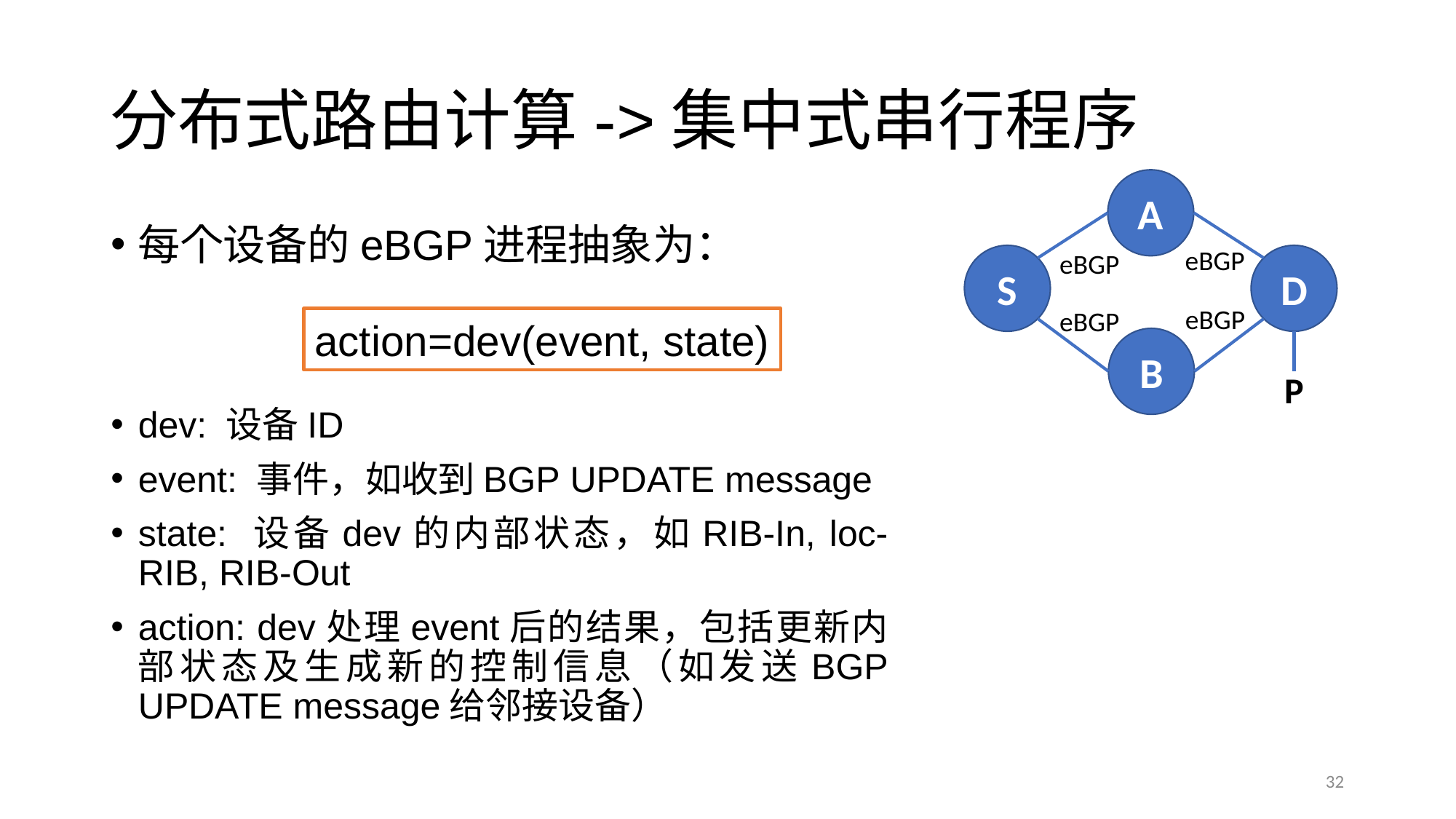

# 分布式路由计算->集中式串行程序
A
S
D
B
P
每个设备的eBGP进程抽象为：

dev: 设备ID
event: 事件，如收到BGP UPDATE message
state: 设备dev的内部状态，如RIB-In, loc-RIB, RIB-Out
action: dev处理event后的结果，包括更新内部状态及生成新的控制信息（如发送BGP UPDATE message给邻接设备）
eBGP
eBGP
eBGP
eBGP
action=dev(event, state)
32